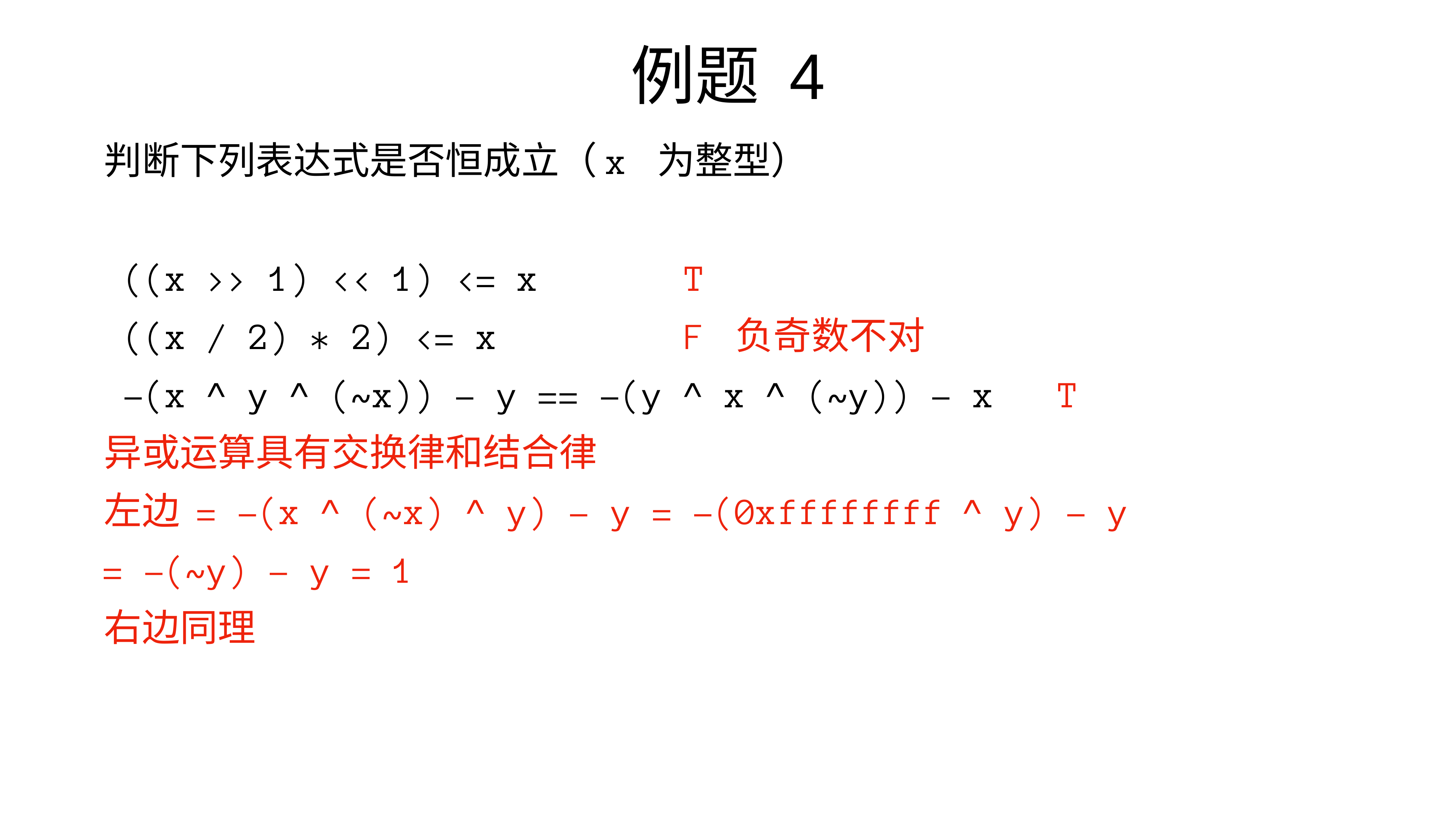

例题 4
判断下列表达式是否恒成立（x 为整型）

 ((x >> 1) << 1) <= x       T
 ((x / 2) * 2) <= x         F 负奇数不对
 -(x ^ y ^ (~x)) - y == -(y ^ x ^ (~y)) - x   T
异或运算具有交换律和结合律
左边 = -(x ^ (~x) ^ y) - y = -(0xffffffff ^ y) - y
= -(~y) - y = 1
右边同理